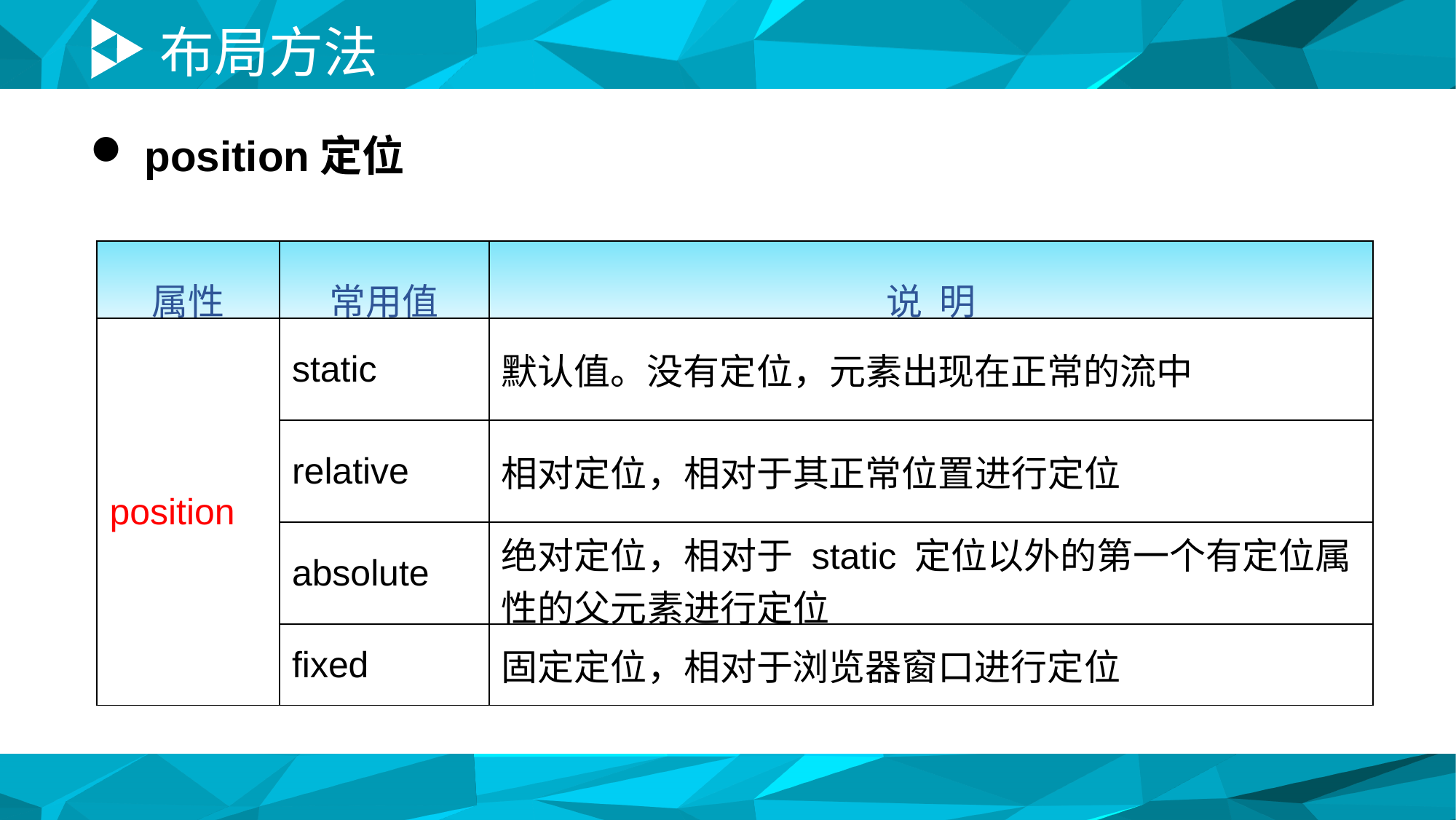

# 布局方法
position定位
| 属性 | 常用值 | 说 明 |
| --- | --- | --- |
| position | static | 默认值。没有定位，元素出现在正常的流中 |
|  | relative | 相对定位，相对于其正常位置进行定位 |
|  | absolute | 绝对定位，相对于 static 定位以外的第一个有定位属性的父元素进行定位 |
|  | fixed | 固定定位，相对于浏览器窗口进行定位 |